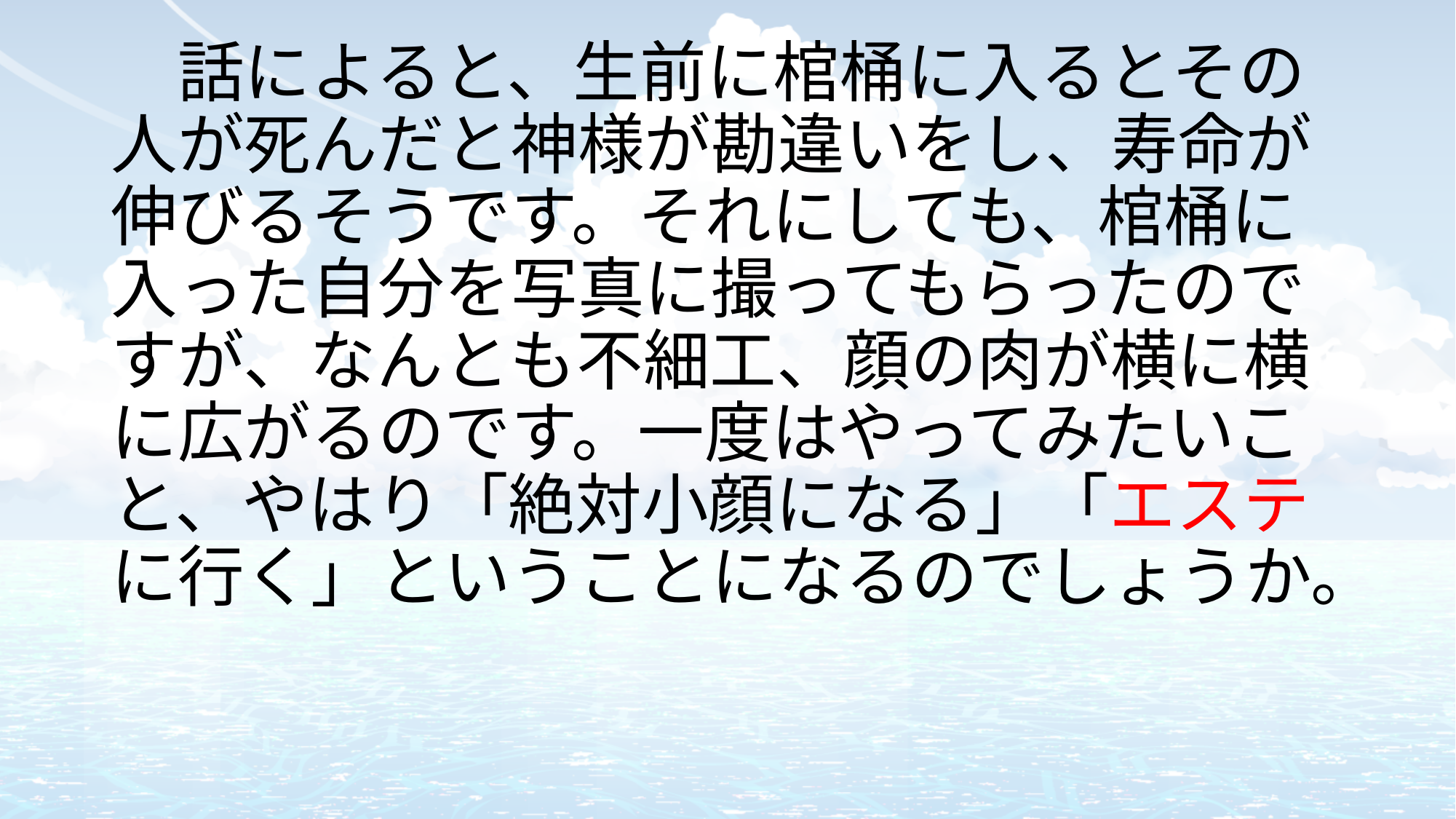

話によると、生前に棺桶に入るとその人が死んだと神様が勘違いをし、寿命が伸びるそうです。それにしても、棺桶に入った自分を写真に撮ってもらったのですが、なんとも不細工、顔の肉が横に横に広がるのです。一度はやってみたいこと、やはり「絶対小顔になる」「エステに行く」ということになるのでしょうか。